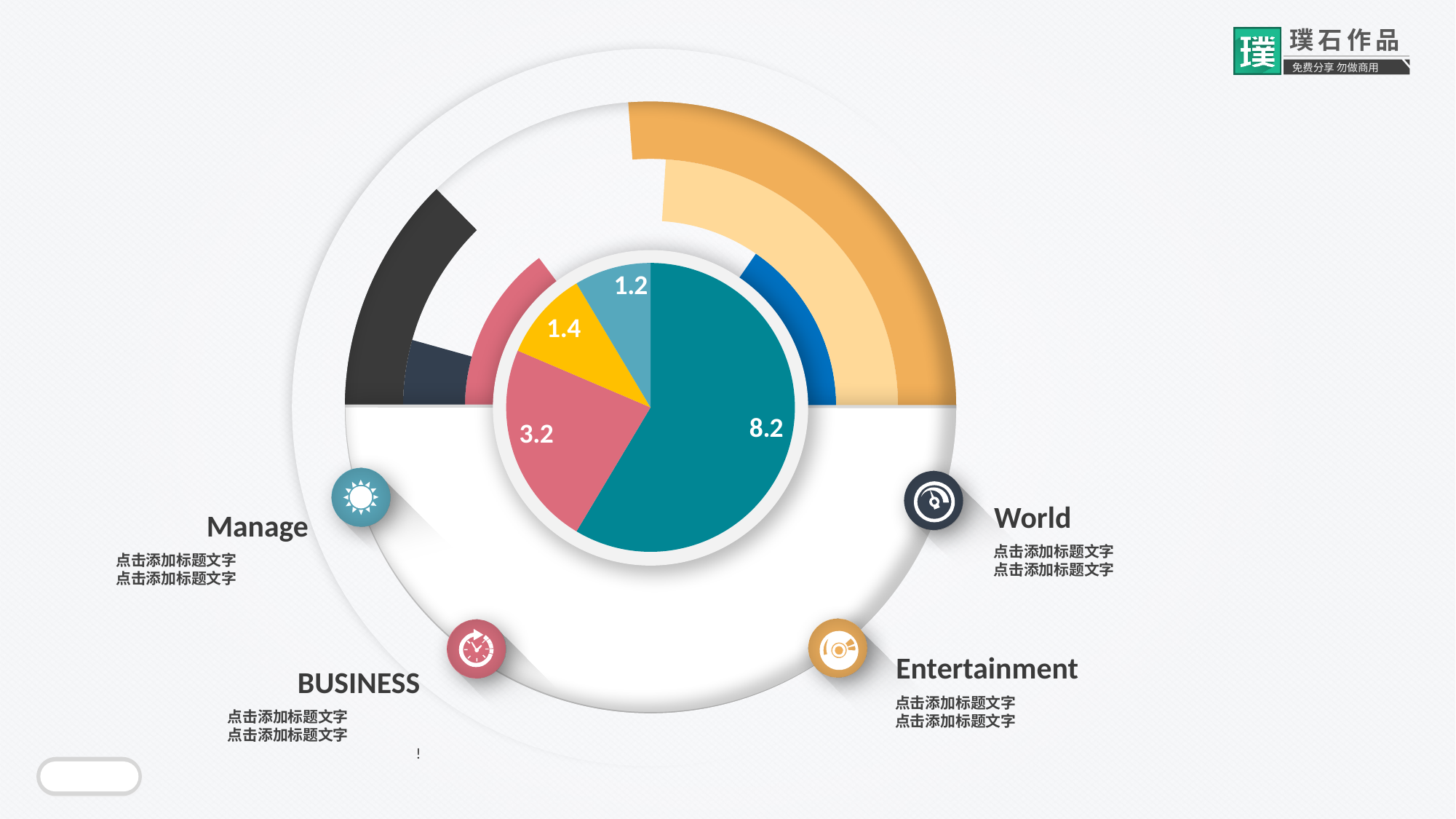

### Chart

| Category | 销售额 | 列1 | 列2 | 列3 |
|---|---|---|---|---|
| 第一季度 | 8.2 | 5.6 | 7.5 | 6.1 |
| 第二季度 | 3.2 | 4.5 | 6.3 | 7.3 |
| 第三季度 | 1.4 | 3.1 | 5.5 | 2.4 |
| 第四季度 | 1.2 | 2.4 | 6.1 | 5.6 |

### Chart

| Category | 销售额 |
|---|---|
| 第一季度 | 8.2 |
| 第二季度 | 3.2 |
| 第三季度 | 1.4 |
| 第四季度 | 1.2 |

World
Manage
点击添加标题文字
点击添加标题文字
点击添加标题文字
点击添加标题文字

Entertainment
BUSINESS
点击添加标题文字
点击添加标题文字
点击添加标题文字
点击添加标题文字
!